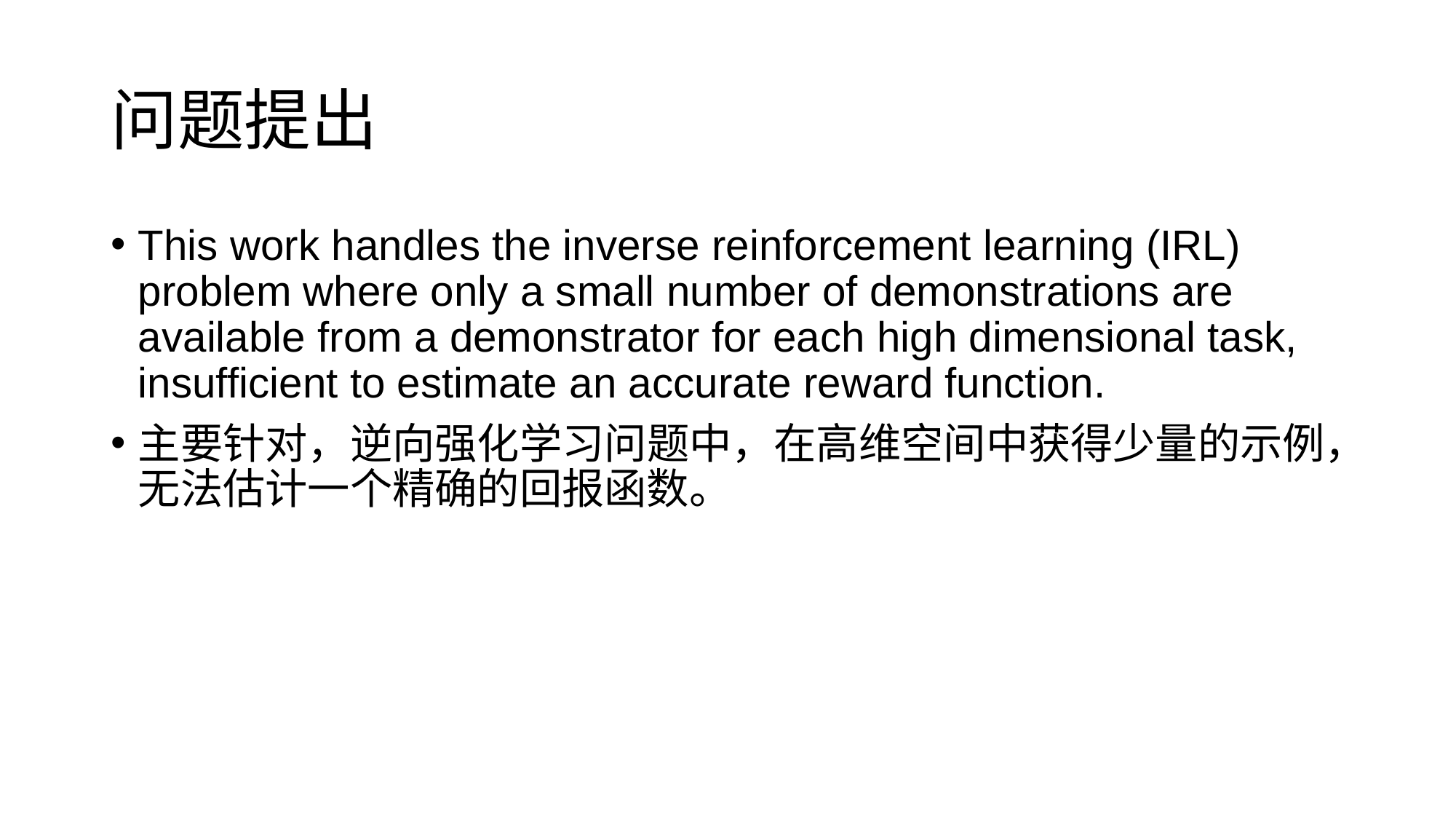

# 问题提出
This work handles the inverse reinforcement learning (IRL) problem where only a small number of demonstrations are available from a demonstrator for each high dimensional task, insufficient to estimate an accurate reward function.
主要针对，逆向强化学习问题中，在高维空间中获得少量的示例，无法估计一个精确的回报函数。